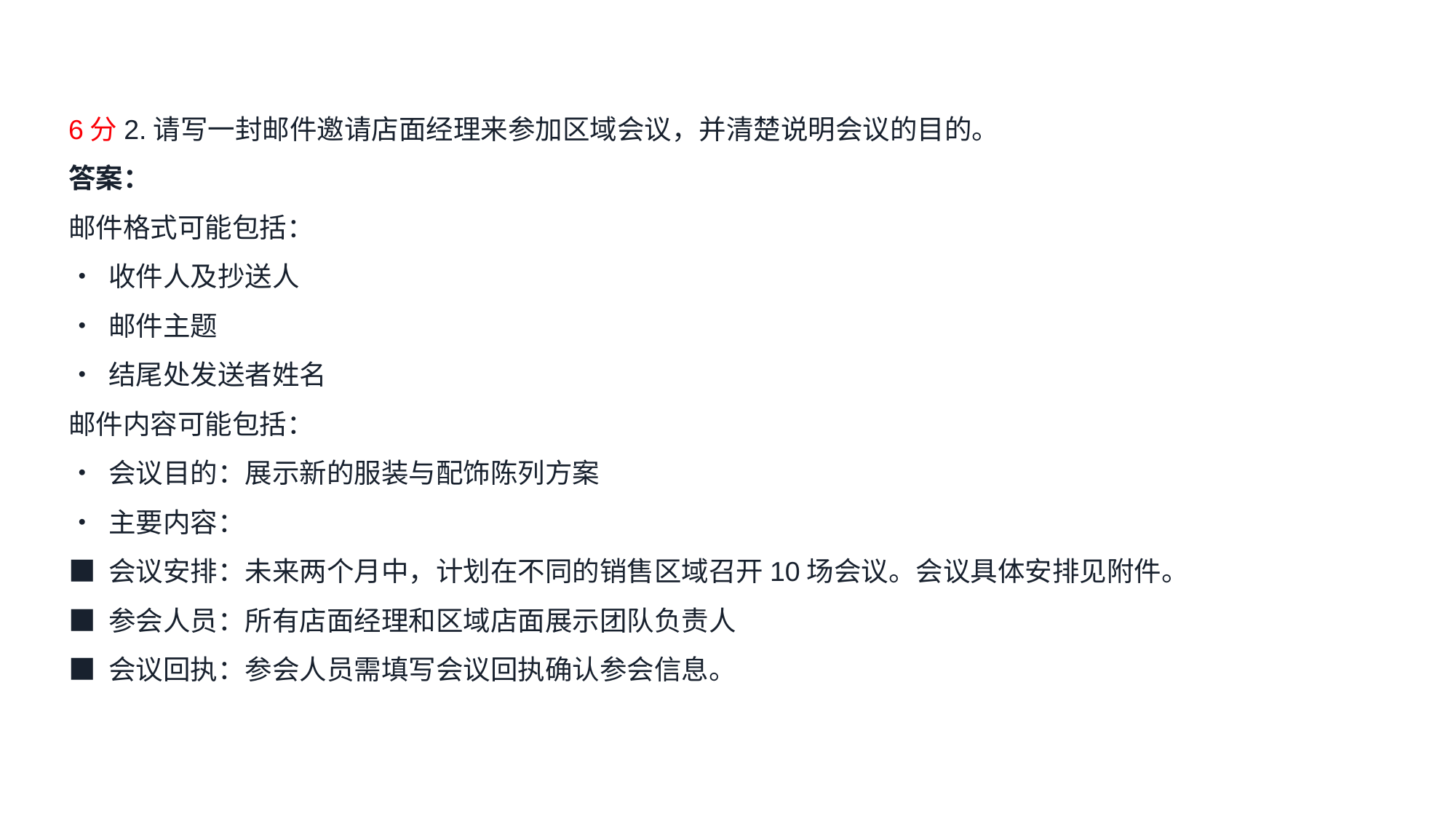

6分2.请写一封邮件邀请店面经理来参加区域会议，并清楚说明会议的目的。
答案：
邮件格式可能包括：
• 收件人及抄送人
• 邮件主题
• 结尾处发送者姓名
邮件内容可能包括：
• 会议目的：展示新的服装与配饰陈列方案
• 主要内容：
■ 会议安排：未来两个月中，计划在不同的销售区域召开10场会议。会议具体安排见附件。
■ 参会人员：所有店面经理和区域店面展示团队负责人
■ 会议回执：参会人员需填写会议回执确认参会信息。